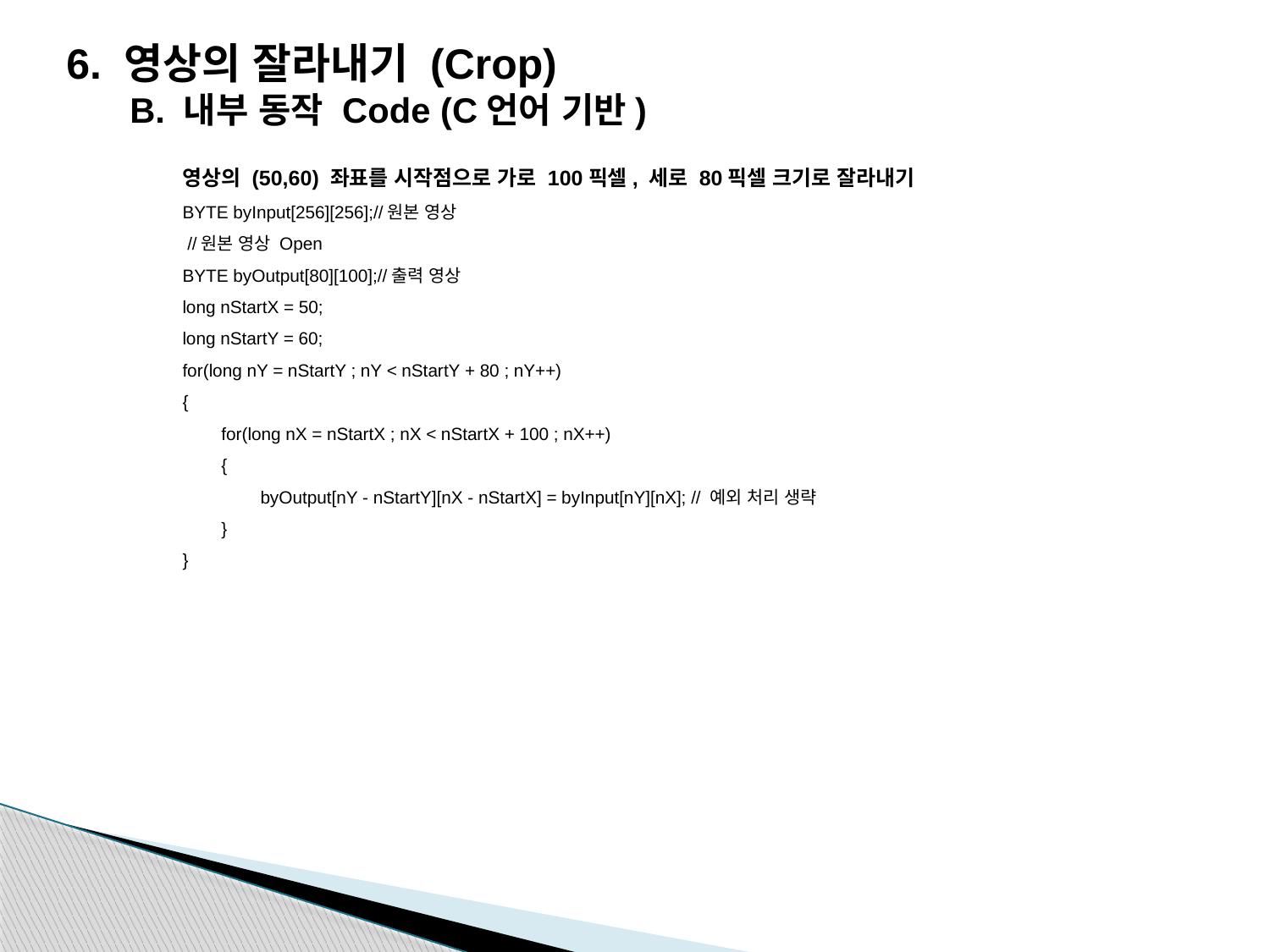

6. 영상의 잘라내기 (Crop)
B. 내부 동작 Code (C언어 기반)
영상의 (50,60) 좌표를 시작점으로 가로 100픽셀, 세로 80픽셀 크기로 잘라내기
BYTE byInput[256][256];//원본 영상
 //원본 영상 Open
BYTE byOutput[80][100];//출력 영상
long nStartX = 50;
long nStartY = 60;
for(long nY = nStartY ; nY < nStartY + 80 ; nY++)
{
        for(long nX = nStartX ; nX < nStartX + 100 ; nX++)
        {
                byOutput[nY - nStartY][nX - nStartX] = byInput[nY][nX]; // 예외 처리 생략
        }
}